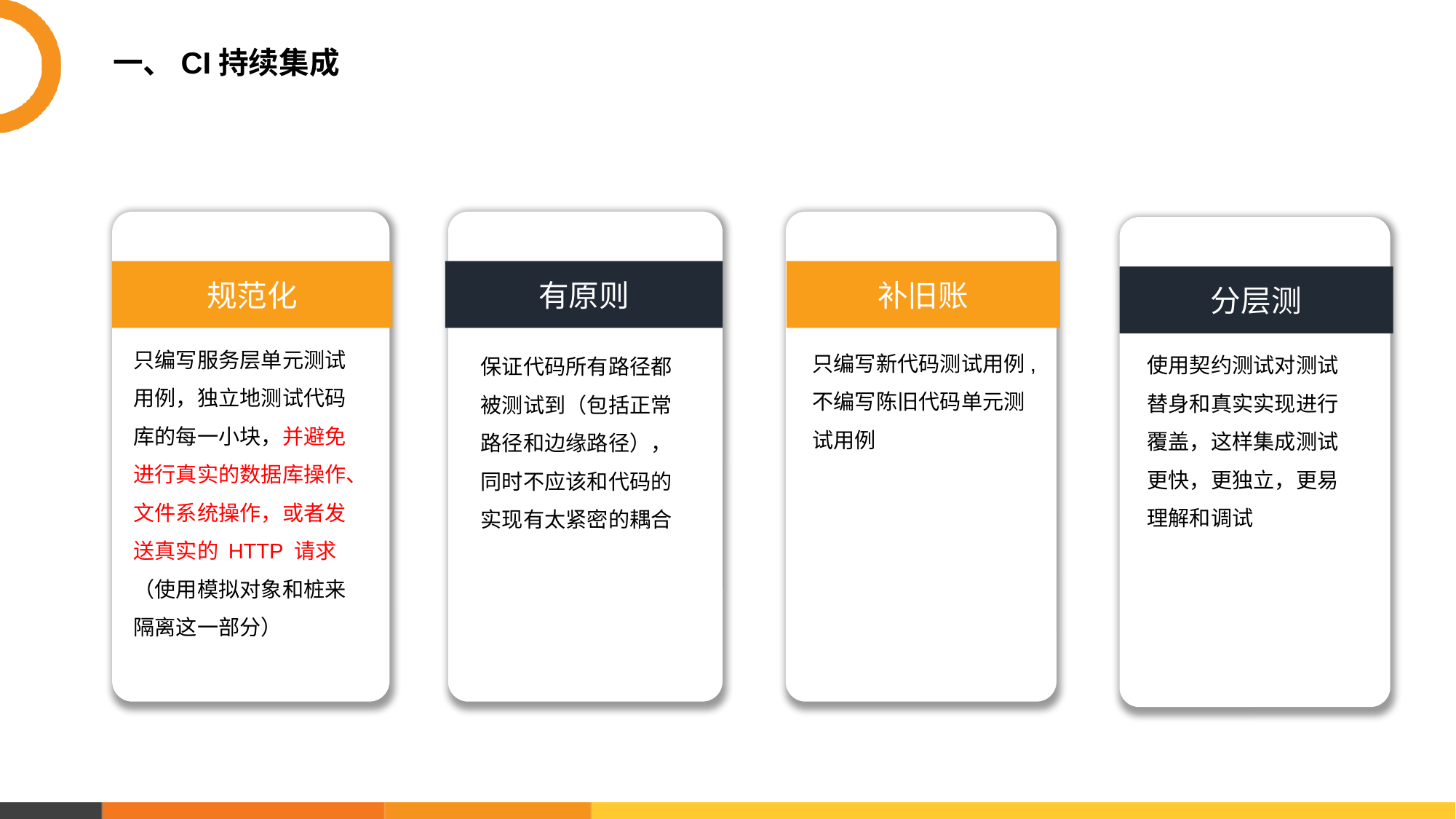

# 一、CI持续集成

规范化

补旧账

有原则

分层测
只编写服务层单元测试用例，独立地测试代码库的每一小块，并避免进行真实的数据库操作、文件系统操作，或者发送真实的 HTTP 请求（使用模拟对象和桩来隔离这一部分）
只编写新代码测试用例, 不编写陈旧代码单元测试用例
使用契约测试对测试替身和真实实现进行覆盖，这样集成测试更快，更独立，更易理解和调试
保证代码所有路径都被测试到（包括正常路径和边缘路径），同时不应该和代码的实现有太紧密的耦合